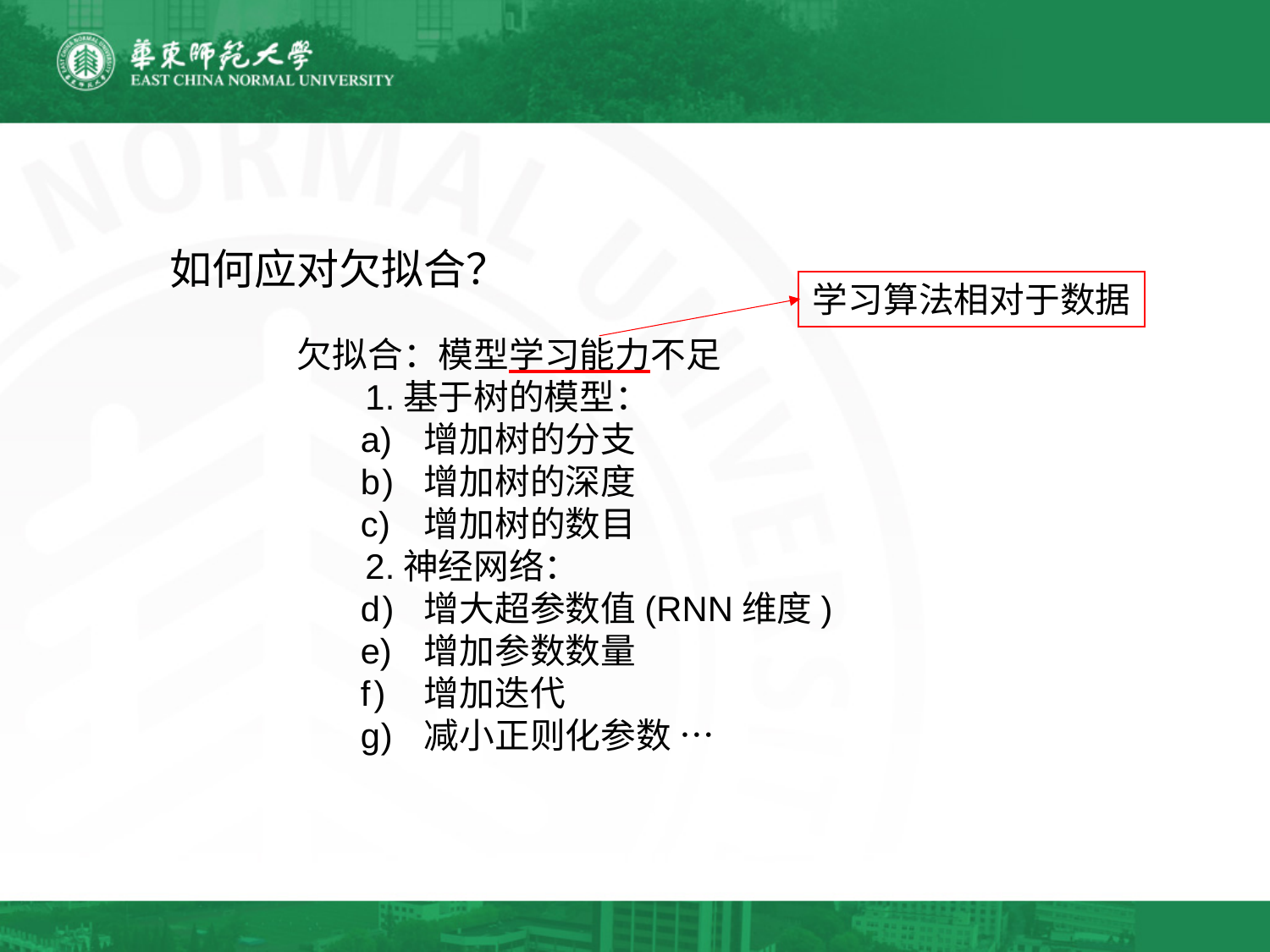

如何应对欠拟合？
学习算法相对于数据

欠拟合：模型学习能力不足
       1.基于树的模型：
增加树的分支
增加树的深度
增加树的数目
       2.神经网络：
增大超参数值(RNN维度)
增加参数数量
增加迭代
减小正则化参数 …